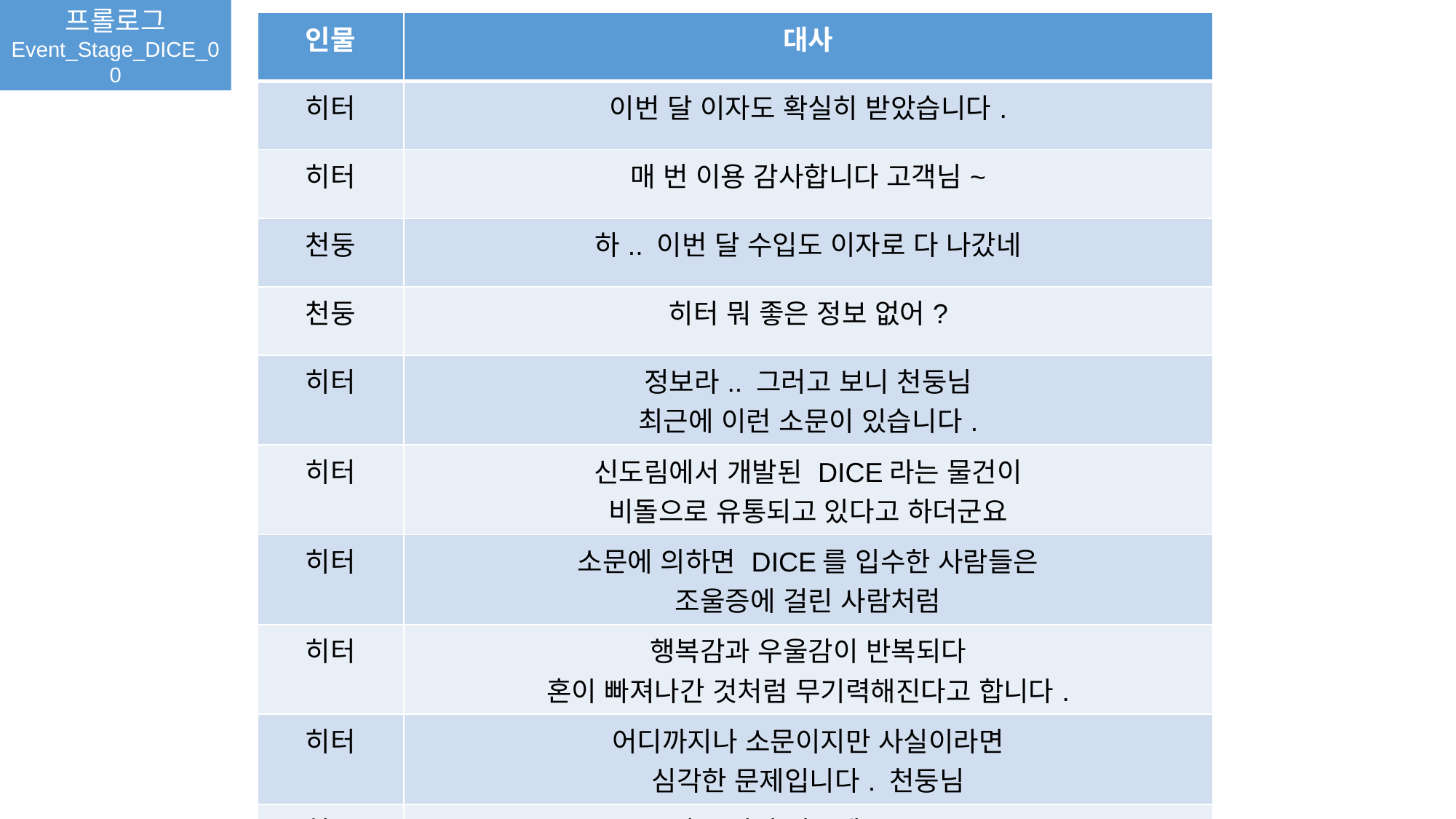

프롤로그
Event_Stage_DICE_00
| 인물 | 대사 |
| --- | --- |
| 히터 | 이번 달 이자도 확실히 받았습니다. |
| 히터 | 매 번 이용 감사합니다 고객님~ |
| 천둥 | 하.. 이번 달 수입도 이자로 다 나갔네 |
| 천둥 | 히터 뭐 좋은 정보 없어? |
| 히터 | 정보라.. 그러고 보니 천둥님 최근에 이런 소문이 있습니다. |
| 히터 | 신도림에서 개발된 DICE라는 물건이 비돌으로 유통되고 있다고 하더군요 |
| 히터 | 소문에 의하면 DICE를 입수한 사람들은 조울증에 걸린 사람처럼 |
| 히터 | 행복감과 우울감이 반복되다 혼이 빠져나간 것처럼 무기력해진다고 합니다. |
| 히터 | 어디까지나 소문이지만 사실이라면 심각한 문제입니다. 천둥님 |
| 천둥 | 그런 물건이 비돌에? DICE.. |